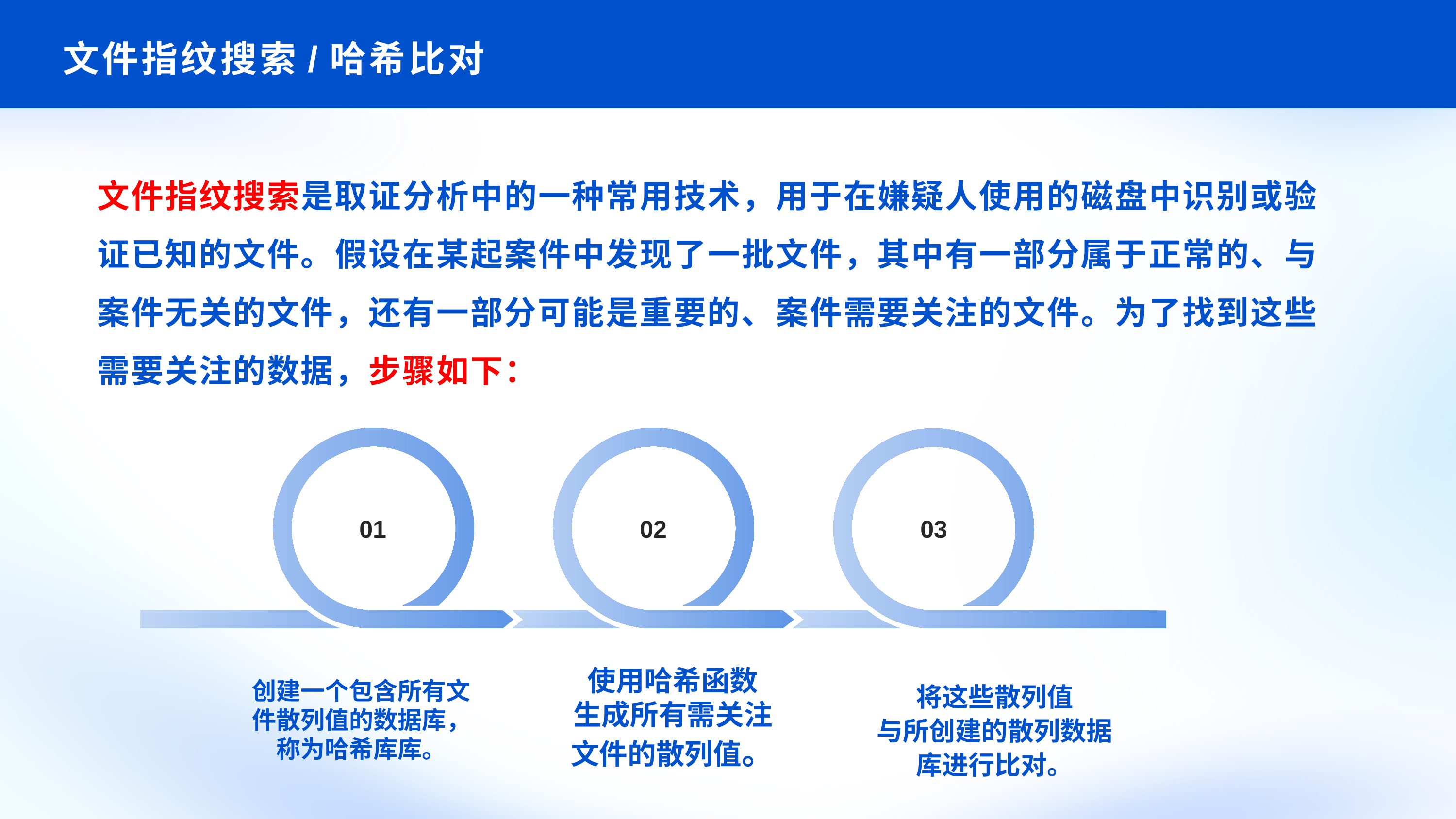

# 文件指纹搜索/哈希比对
文件指纹搜索是取证分析中的一种常用技术，用于在嫌疑人使用的磁盘中识别或验证已知的文件。假设在某起案件中发现了一批文件，其中有一部分属于正常的、与案件无关的文件，还有一部分可能是重要的、案件需要关注的文件。为了找到这些需要关注的数据，步骤如下：

01
02
03
创建一个包含所有文件散列值的数据库，称为哈希库库。

使用哈希函数
生成所有需关注
文件的散列值。
将这些散列值
与所创建的散列数据
库进行比对。